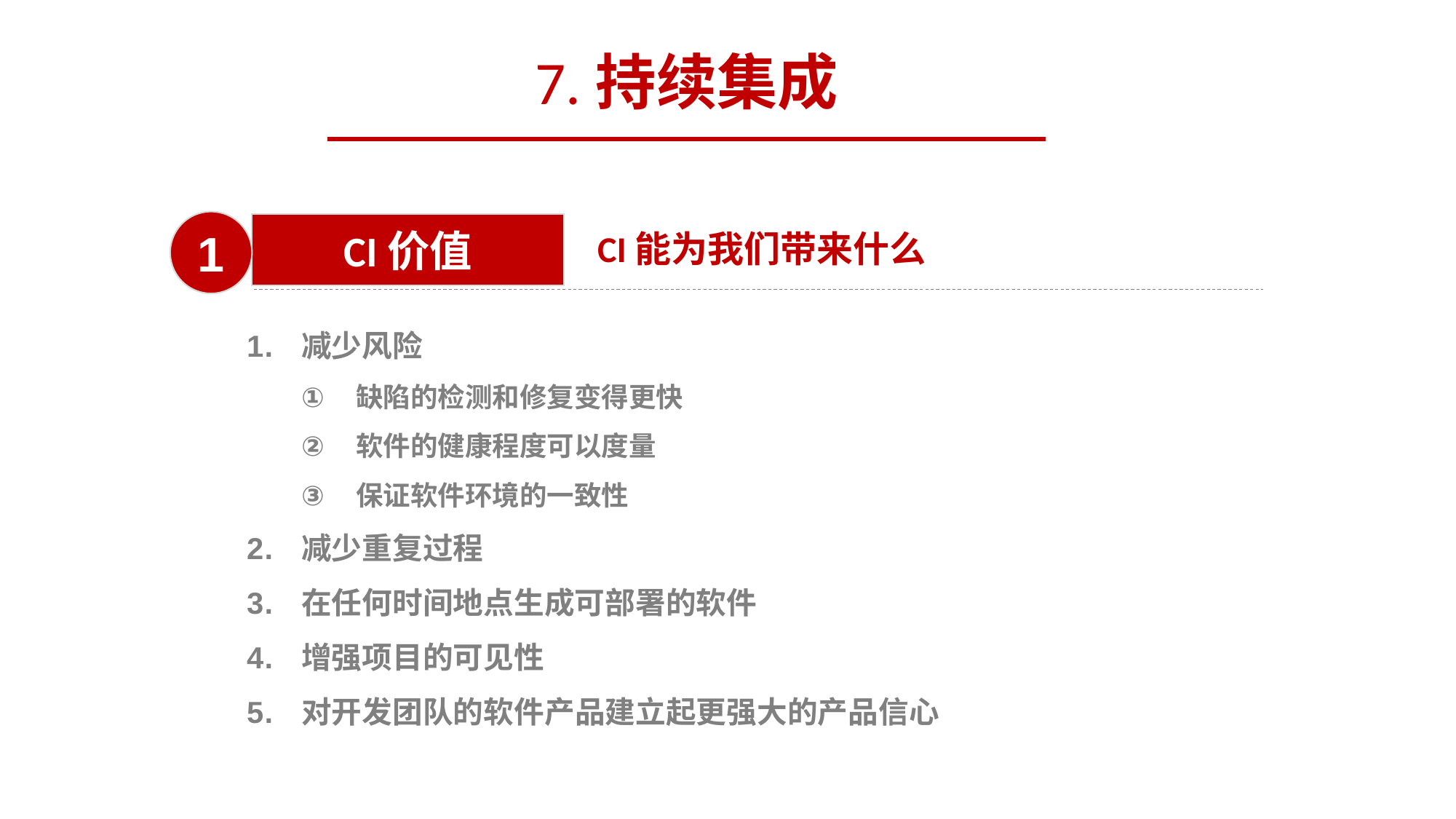

7.持续集成
1
CI价值
CI能为我们带来什么
减少风险
缺陷的检测和修复变得更快
软件的健康程度可以度量
保证软件环境的一致性
减少重复过程
在任何时间地点生成可部署的软件
增强项目的可见性
对开发团队的软件产品建立起更强大的产品信心